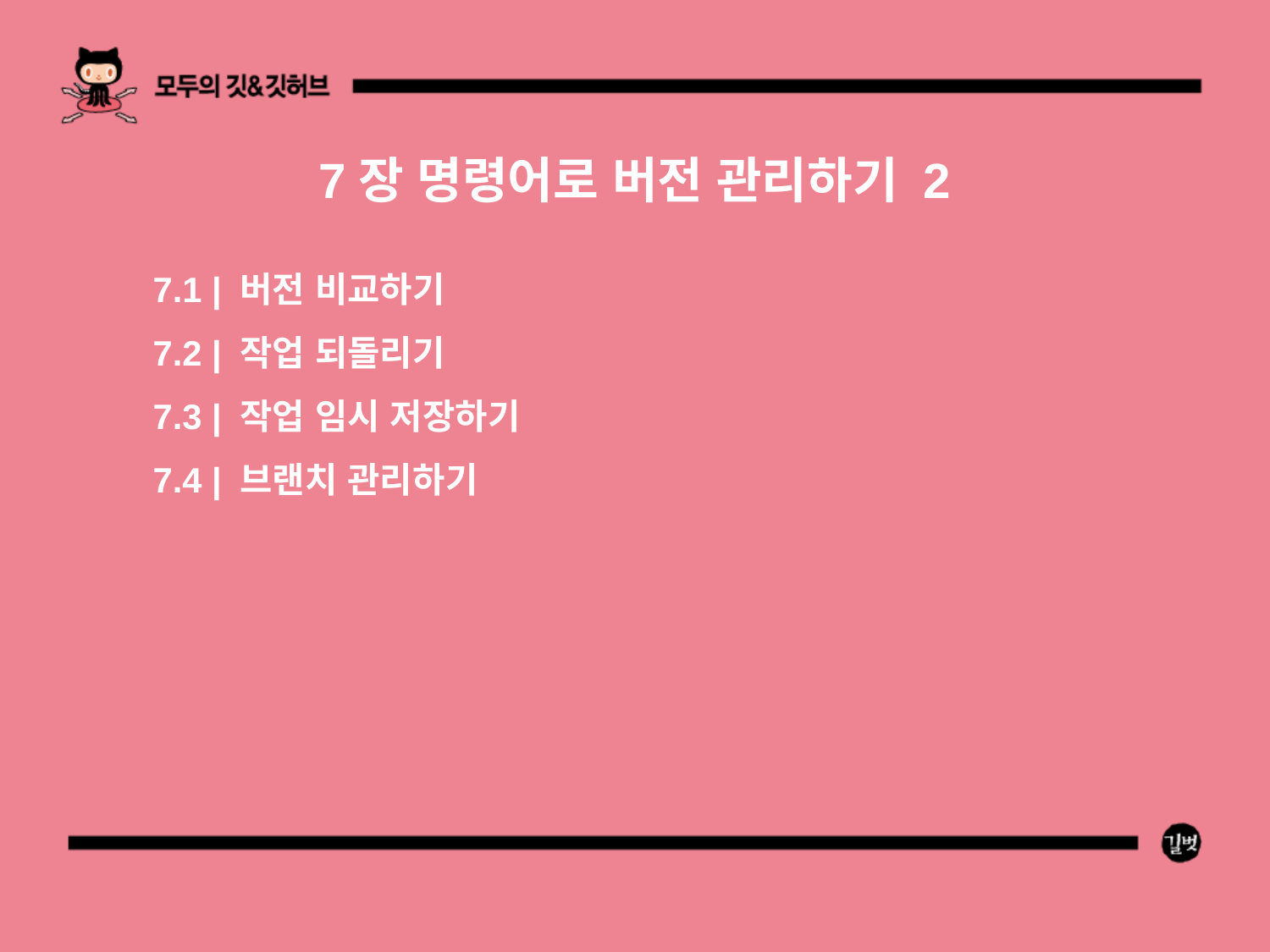

7장 명령어로 버전 관리하기 2
7.1 | 버전 비교하기
7.2 | 작업 되돌리기
7.3 | 작업 임시 저장하기
7.4 | 브랜치 관리하기